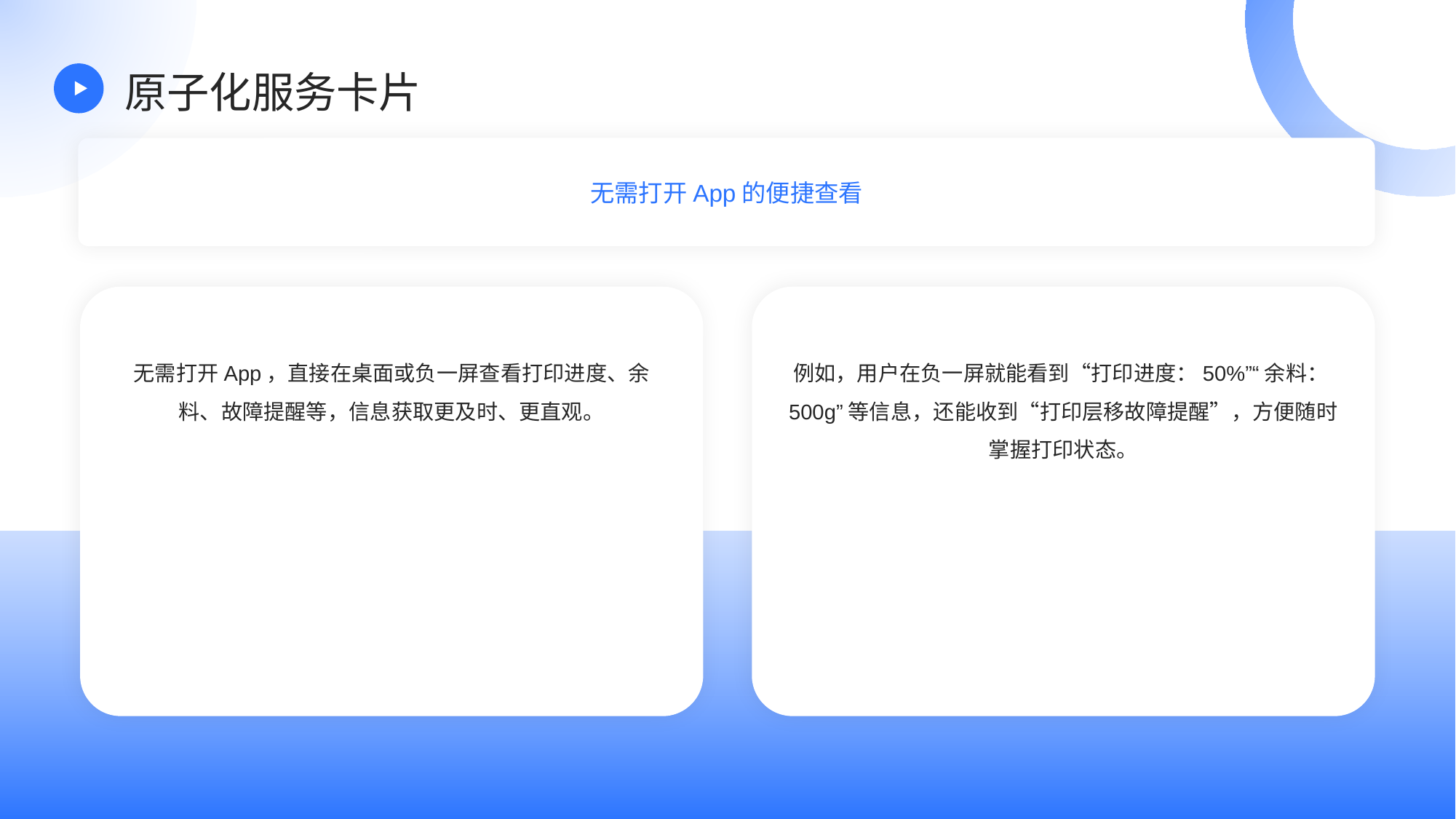

原子化服务卡片

无需打开App的便捷查看

无需打开App，直接在桌面或负一屏查看打印进度、余料、故障提醒等，信息获取更及时、更直观。
例如，用户在负一屏就能看到“打印进度：50%”“余料：500g”等信息，还能收到“打印层移故障提醒”，方便随时掌握打印状态。